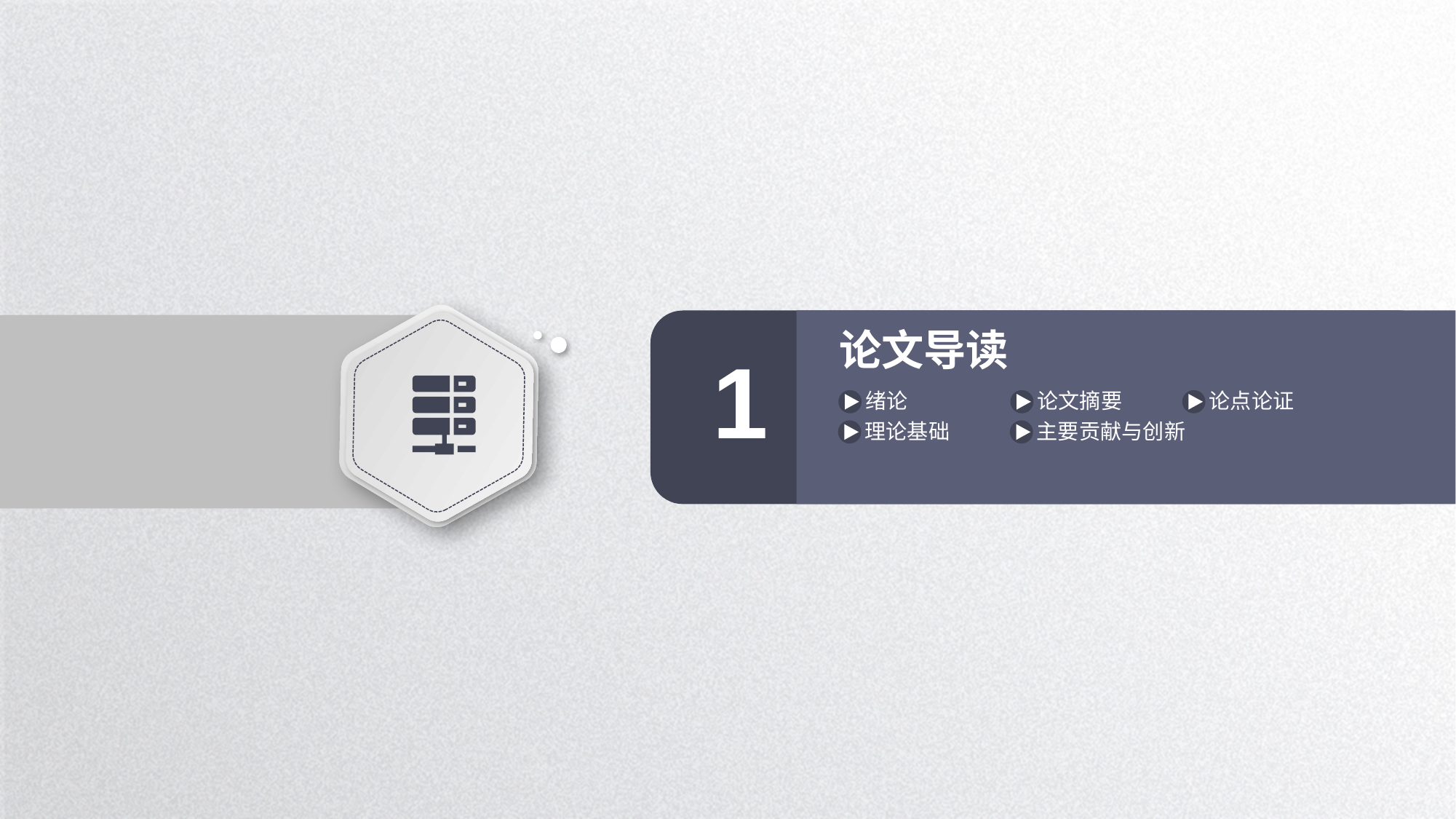

论文导读

1

绪论

论文摘要

论点论证

理论基础

主要贡献与创新